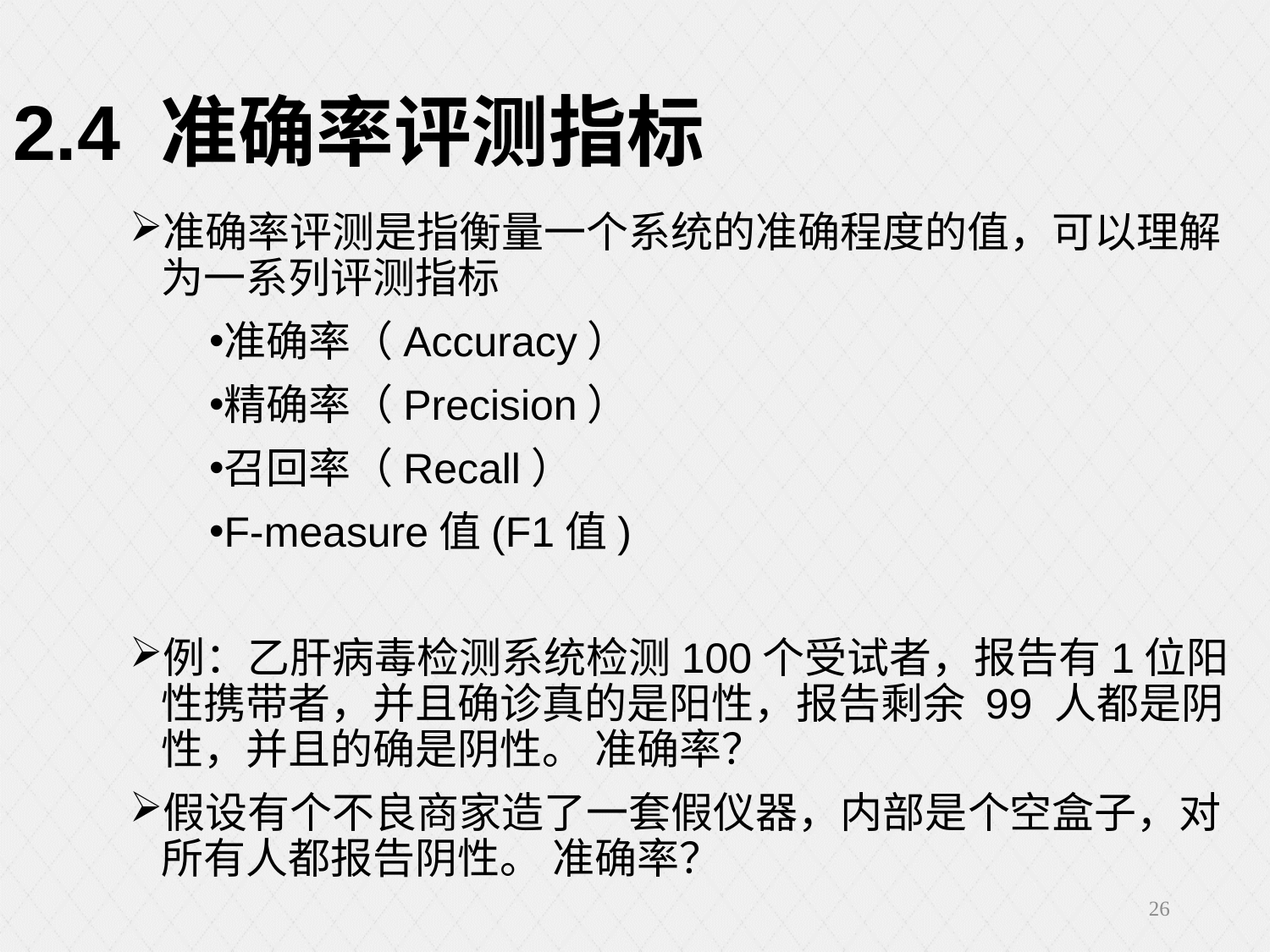

2.4 准确率评测指标
准确率评测是指衡量一个系统的准确程度的值，可以理解为一系列评测指标
准确率（Accuracy）
精确率（Precision）
召回率（Recall）
F-measure值(F1值)

例：乙肝病毒检测系统检测100个受试者，报告有1位阳性携带者，并且确诊真的是阳性，报告剩余 99 人都是阴性，并且的确是阴性。 准确率？
假设有个不良商家造了一套假仪器，内部是个空盒子，对所有人都报告阴性。 准确率？
26